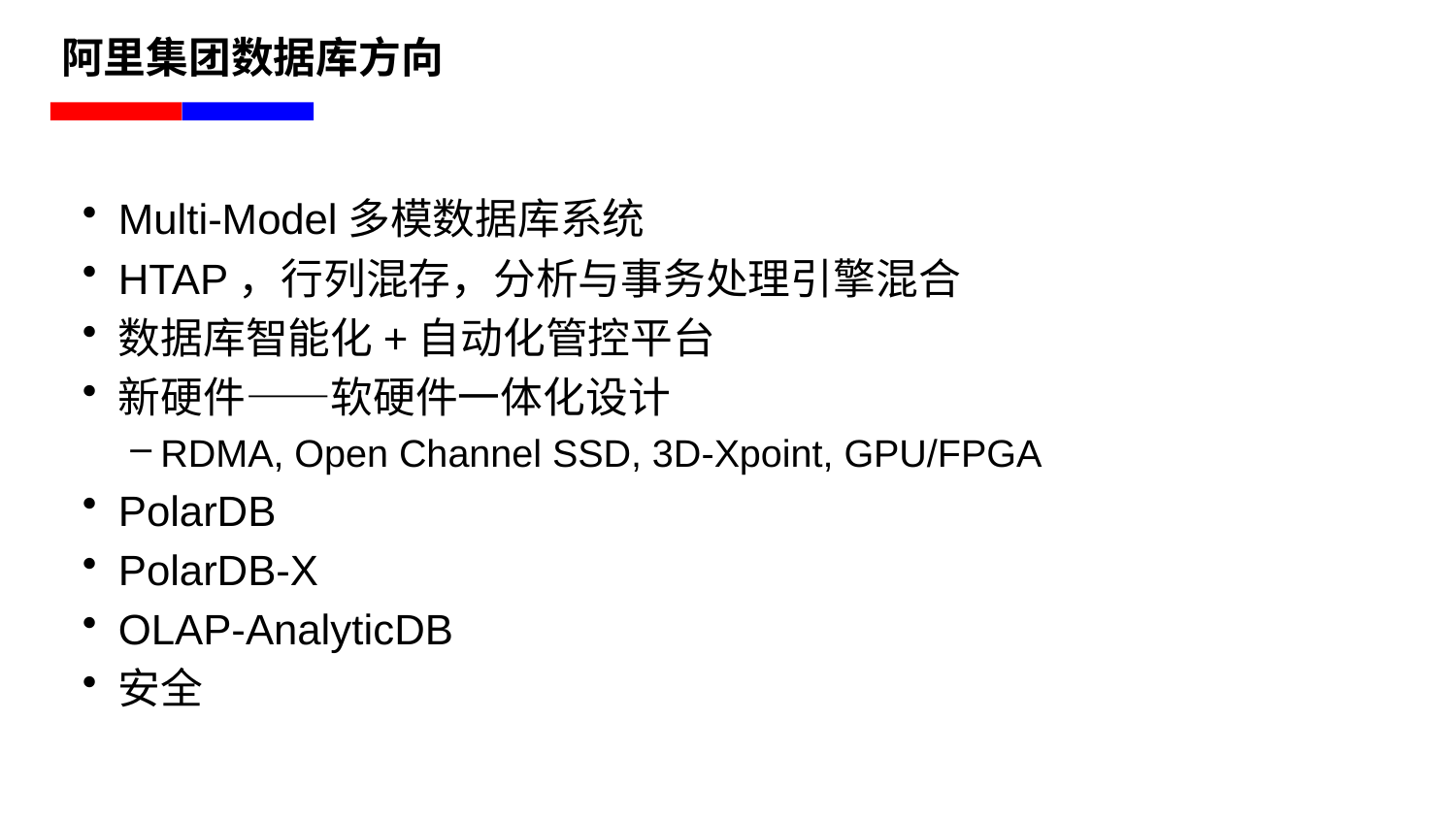

# 阿里集团数据库方向
Multi-Model多模数据库系统
HTAP，行列混存，分析与事务处理引擎混合
数据库智能化+自动化管控平台
新硬件——软硬件一体化设计
RDMA, Open Channel SSD, 3D-Xpoint, GPU/FPGA
PolarDB
PolarDB-X
OLAP-AnalyticDB
安全